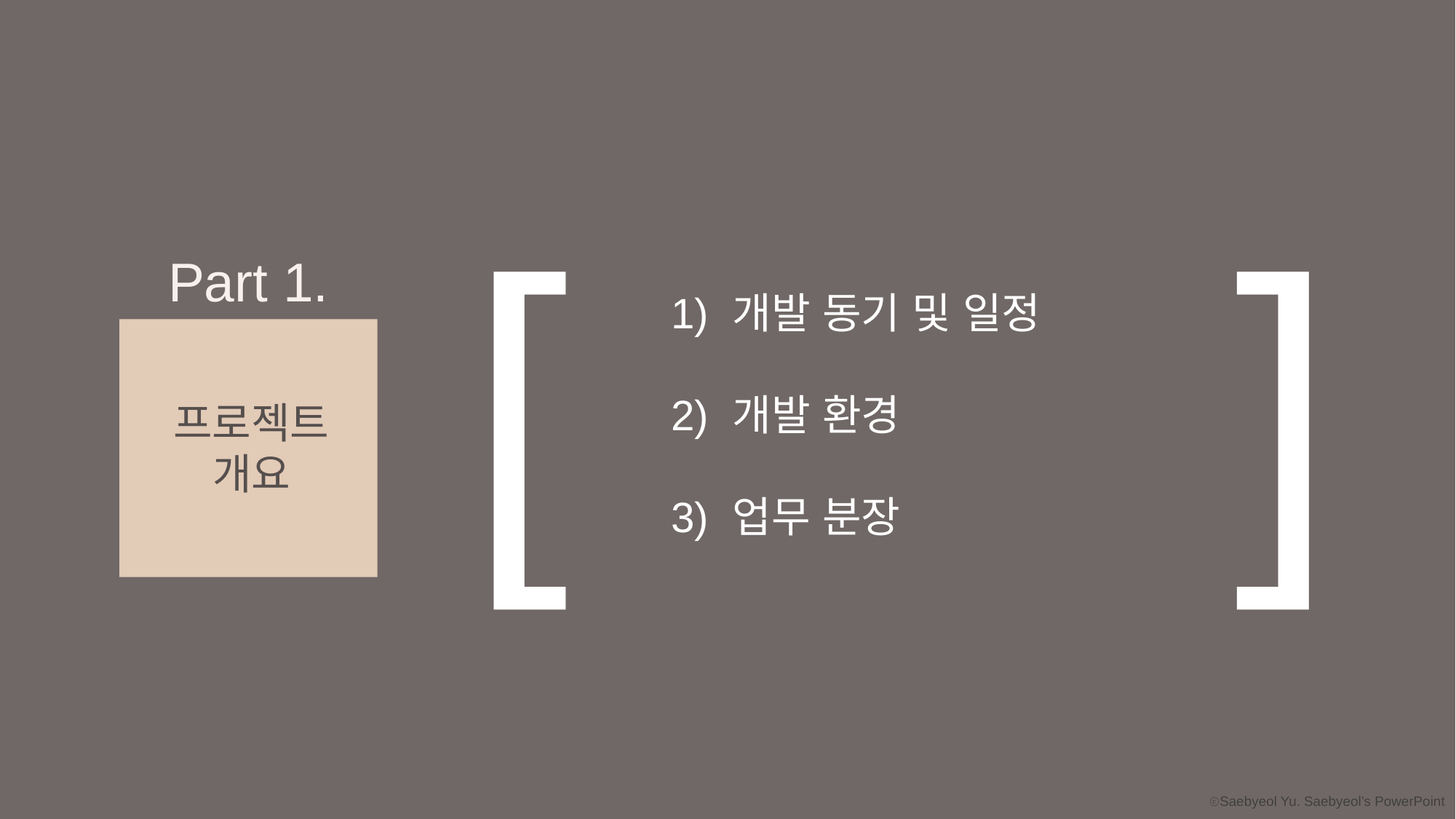

[
]
Part 1.

프로젝트
개요
개발 동기 및 일정

개발 환경

업무 분장